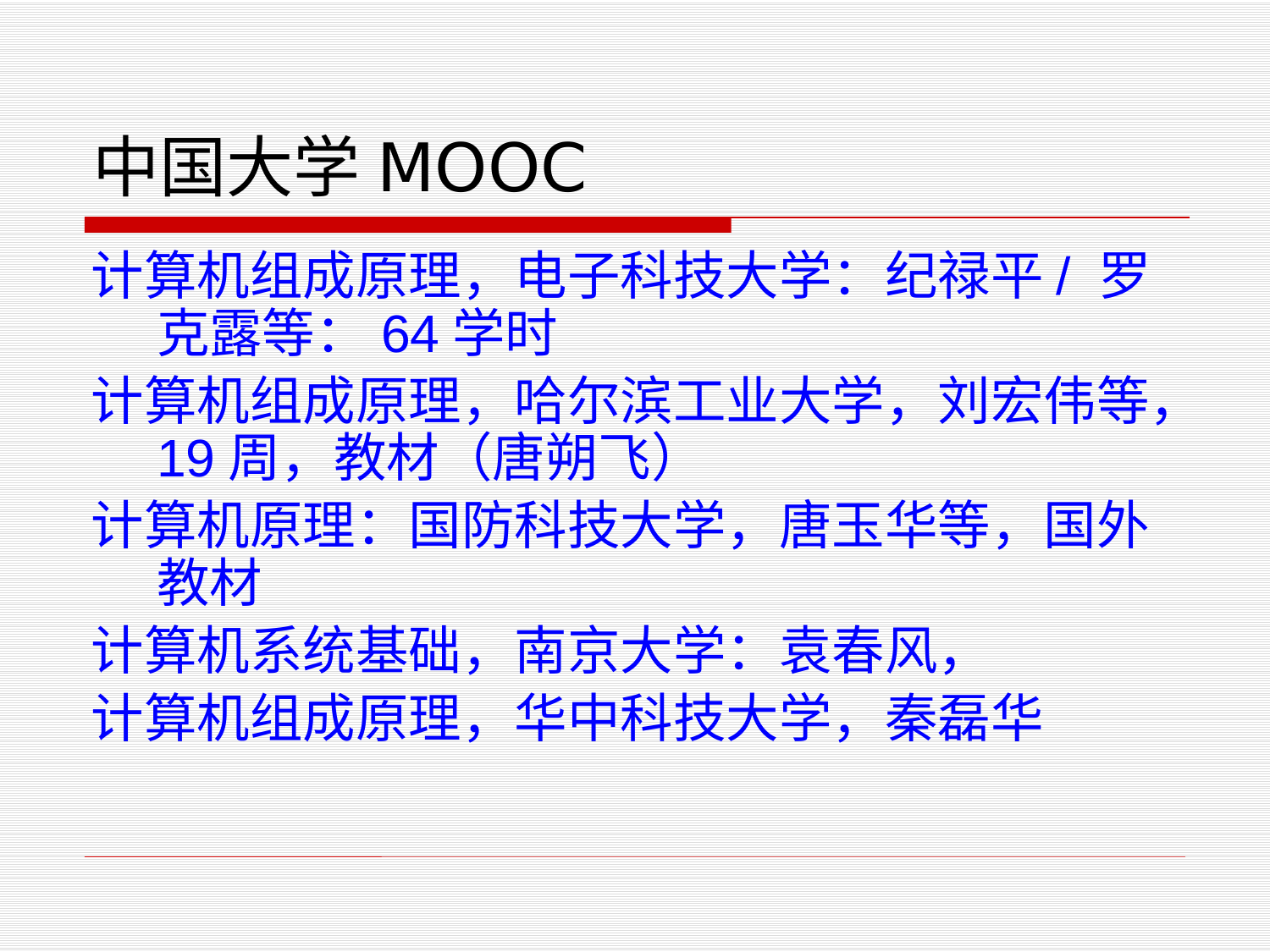

# 中国大学MOOC
计算机组成原理，电子科技大学：纪禄平/ 罗克露等：64学时
计算机组成原理，哈尔滨工业大学，刘宏伟等，19周，教材（唐朔飞）
计算机原理：国防科技大学，唐玉华等，国外教材
计算机系统基础，南京大学：袁春风，
计算机组成原理，华中科技大学，秦磊华